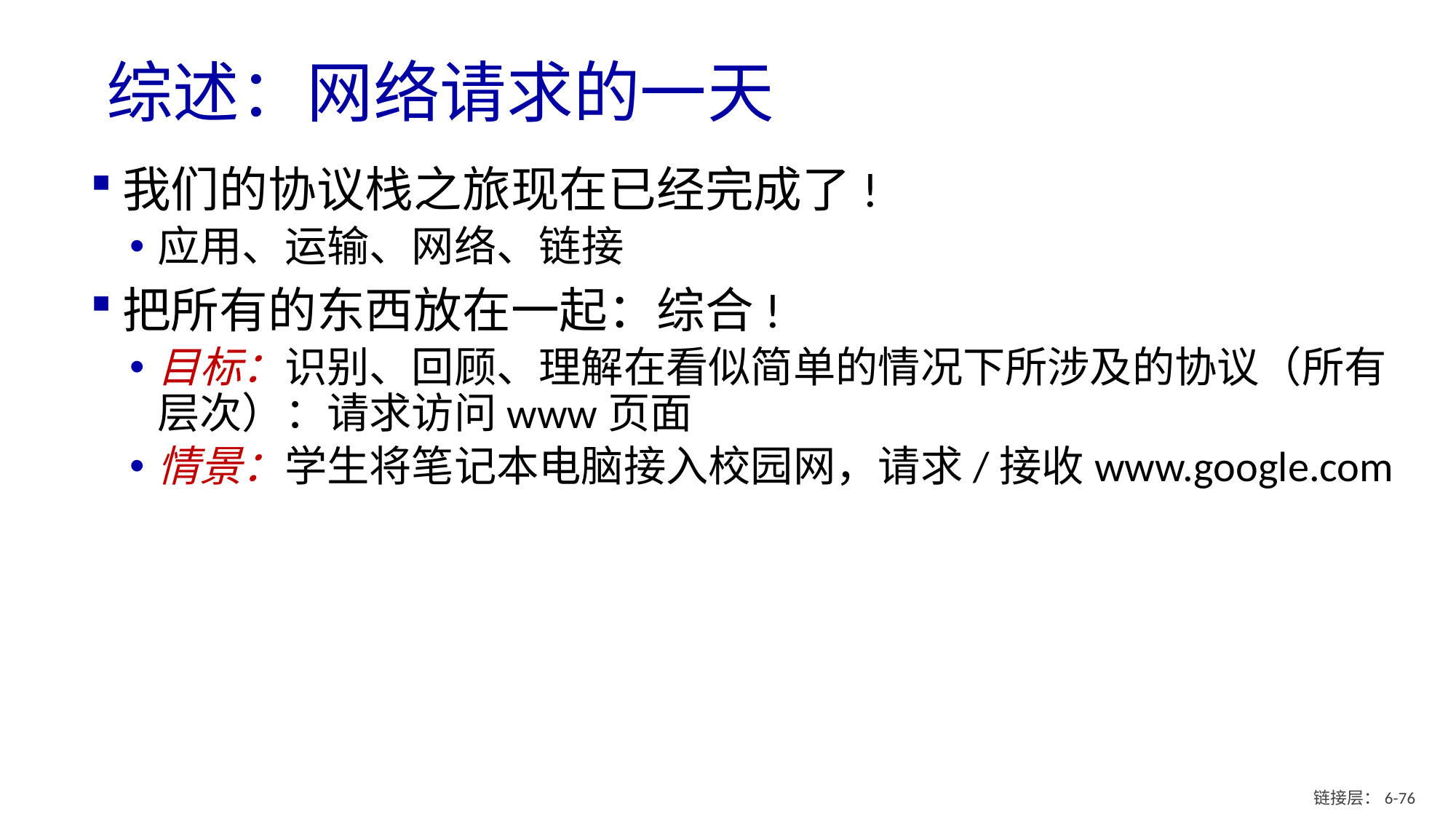

# 综述：网络请求的一天
我们的协议栈之旅现在已经完成了!
应用、运输、网络、链接
把所有的东西放在一起：综合!
目标：识别、回顾、理解在看似简单的情况下所涉及的协议（所有层次）：请求访问www页面
情景：学生将笔记本电脑接入校园网，请求/接收www.google.com

链接层：6-76